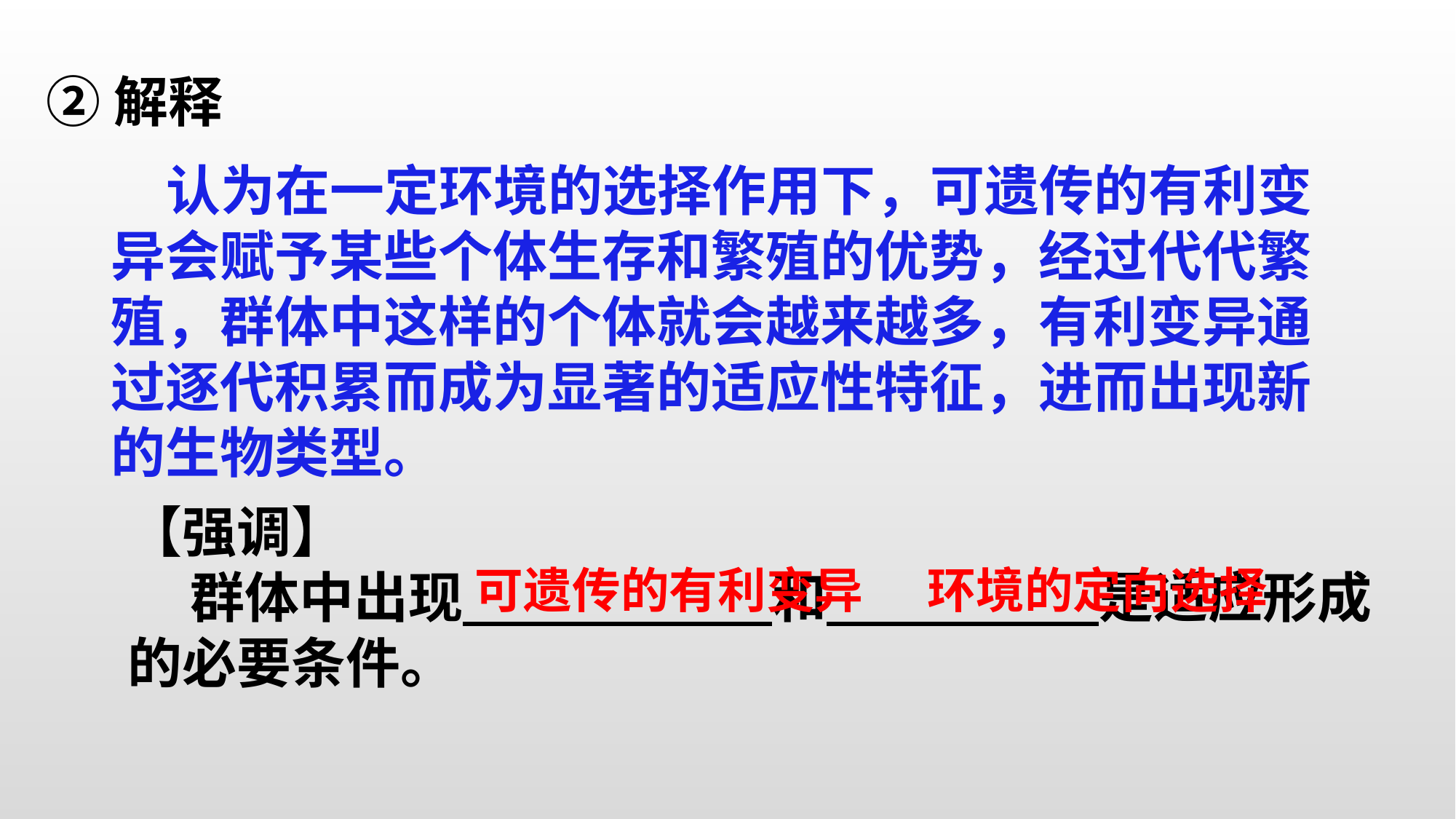

②解释
    认为在一定环境的选择作用下，可遗传的有利变异会赋予某些个体生存和繁殖的优势，经过代代繁殖，群体中这样的个体就会越来越多，有利变异通过逐代积累而成为显著的适应性特征，进而出现新的生物类型。

【强调】
    群体中出现                         和                      是适应形成的必要条件。

可遗传的有利变异
环境的定向选择